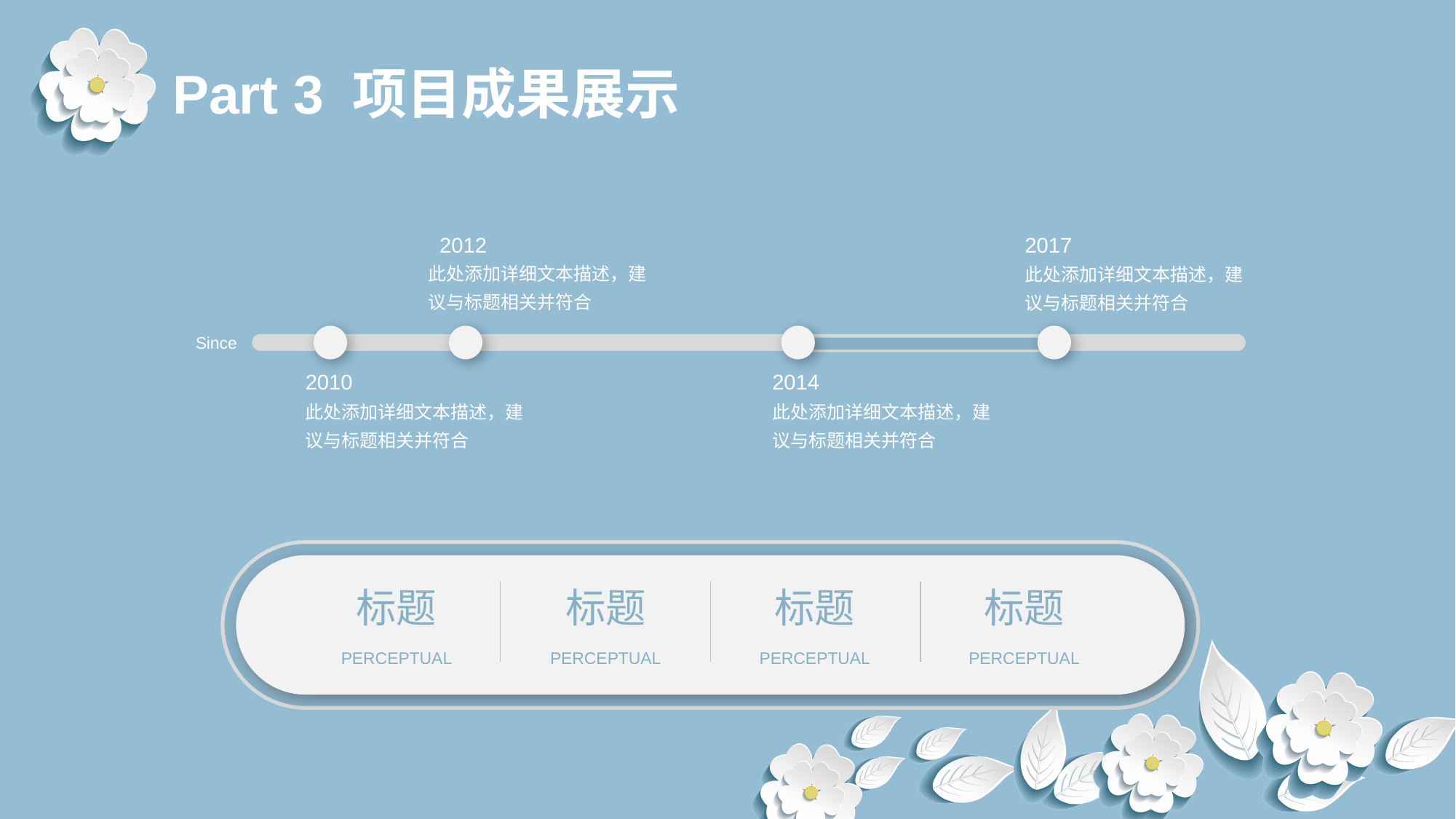

Part 3 项目成果展示
2012
此处添加详细文本描述，建议与标题相关并符合
2017
此处添加详细文本描述，建议与标题相关并符合

Since

2014
此处添加详细文本描述，建议与标题相关并符合
2010
此处添加详细文本描述，建议与标题相关并符合

标题
PERCEPTUAL
标题
PERCEPTUAL
标题
PERCEPTUAL
标题
PERCEPTUAL
延时符